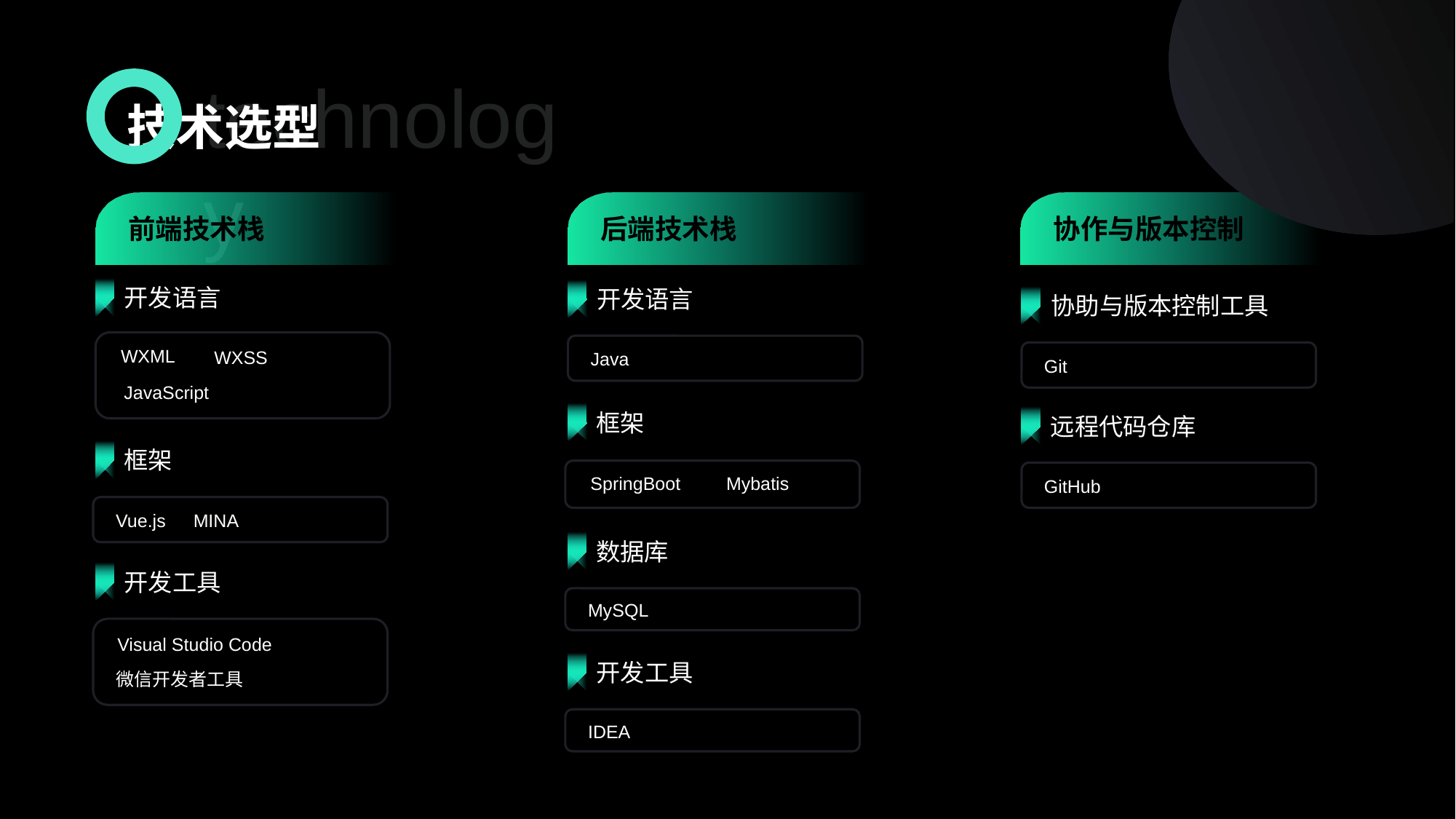

technology

技术选型

前端技术栈
后端技术栈
协作与版本控制
开发语言
开发语言

协助与版本控制工具

WXML
WXSS
Java

Git
JavaScript
框架

远程代码仓库

框架

Mybatis
SpringBoot
GitHub

Vue.js
MINA
数据库

开发工具

MySQL

Visual Studio Code
开发工具

微信开发者工具

IDEA